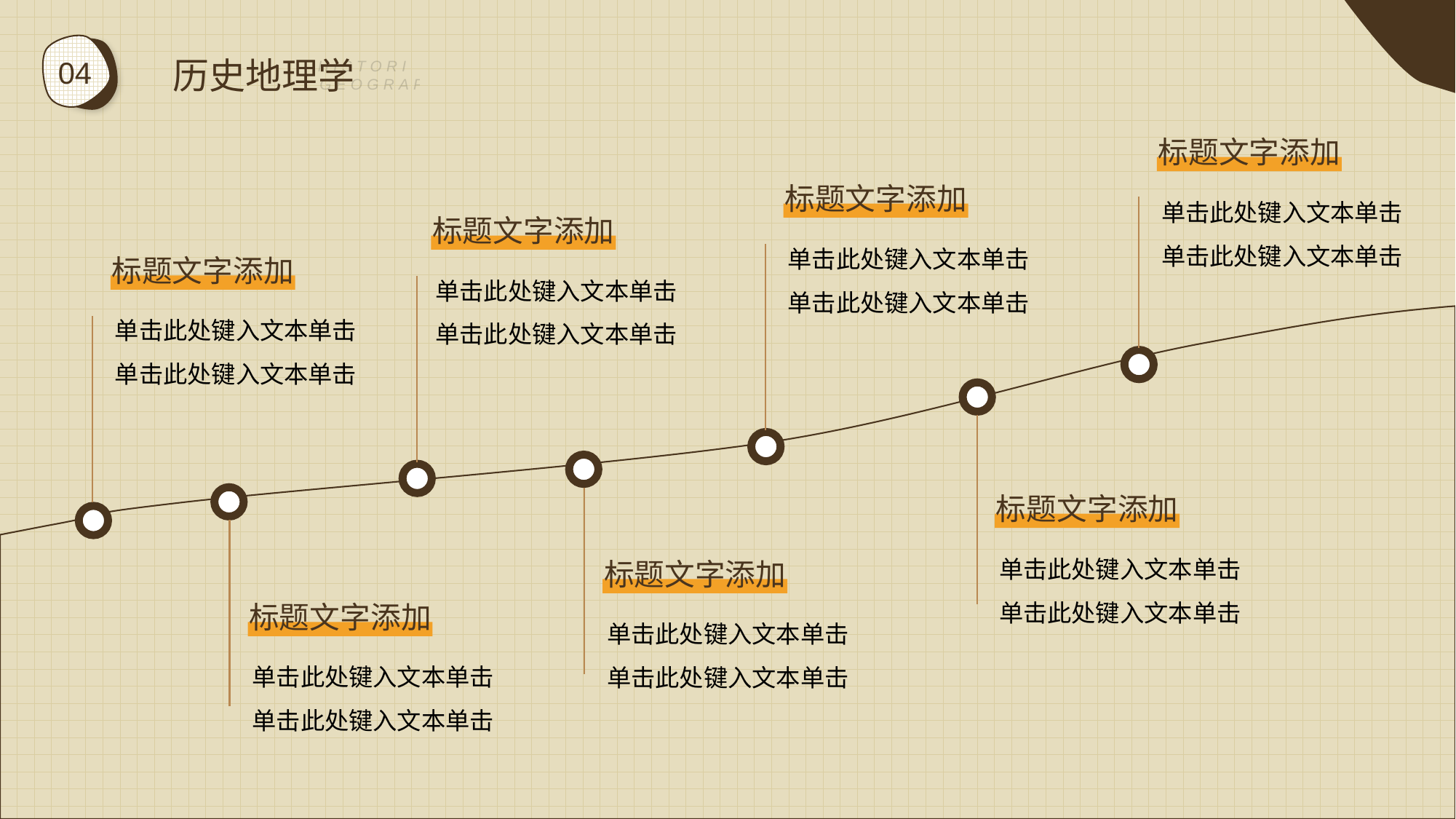

历史地理学
04
HISTORICAL GEOGRAPHY
标题文字添加

单击此处键入文本单击
单击此处键入文本单击

标题文字添加

单击此处键入文本单击
单击此处键入文本单击

标题文字添加

单击此处键入文本单击
单击此处键入文本单击

标题文字添加

单击此处键入文本单击
单击此处键入文本单击

标题文字添加

单击此处键入文本单击
单击此处键入文本单击

标题文字添加

单击此处键入文本单击
单击此处键入文本单击

标题文字添加

单击此处键入文本单击
单击此处键入文本单击